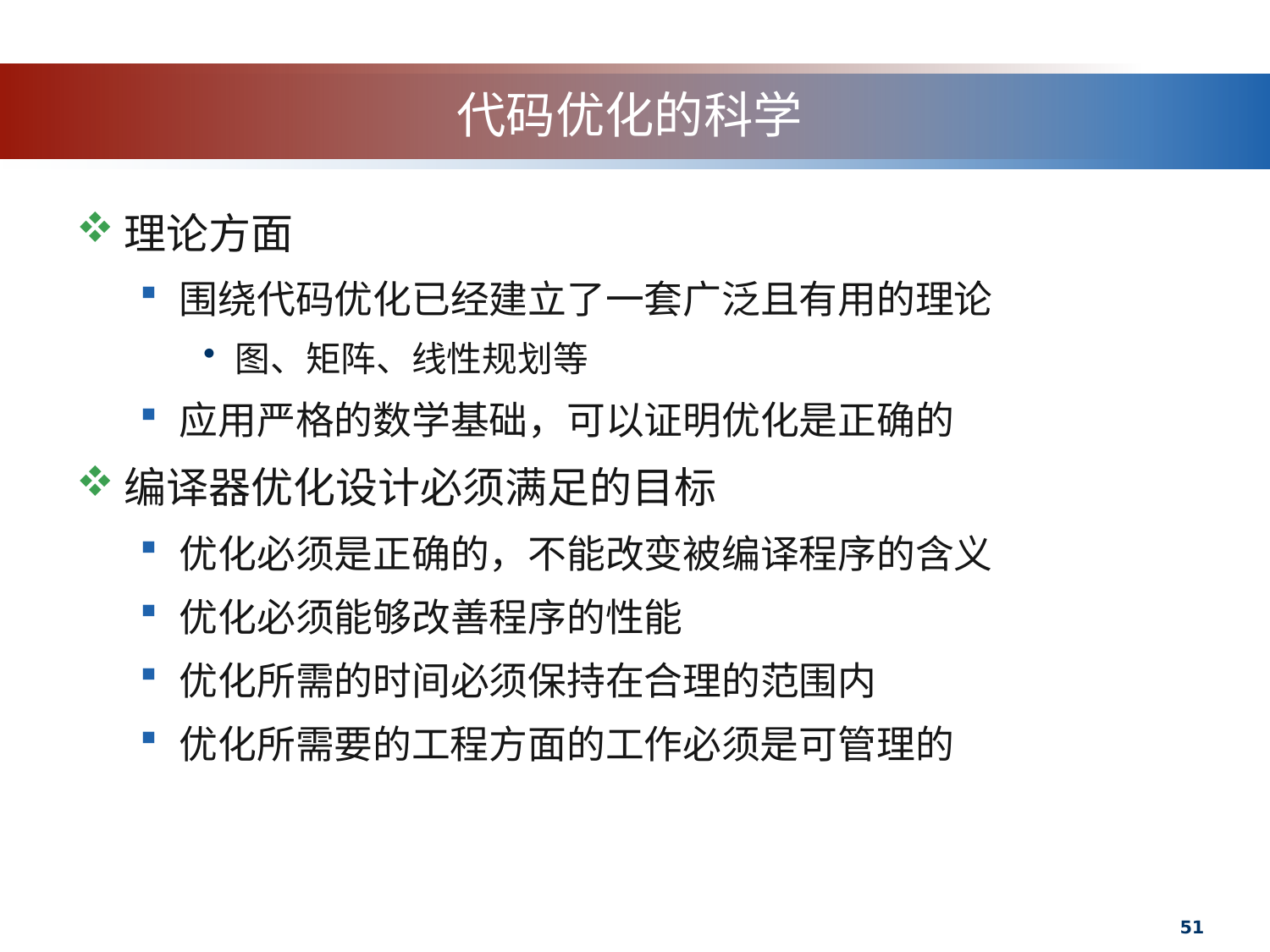

# 代码优化的科学
理论方面
围绕代码优化已经建立了一套广泛且有用的理论
图、矩阵、线性规划等
应用严格的数学基础，可以证明优化是正确的
编译器优化设计必须满足的目标
优化必须是正确的，不能改变被编译程序的含义
优化必须能够改善程序的性能
优化所需的时间必须保持在合理的范围内
优化所需要的工程方面的工作必须是可管理的
51